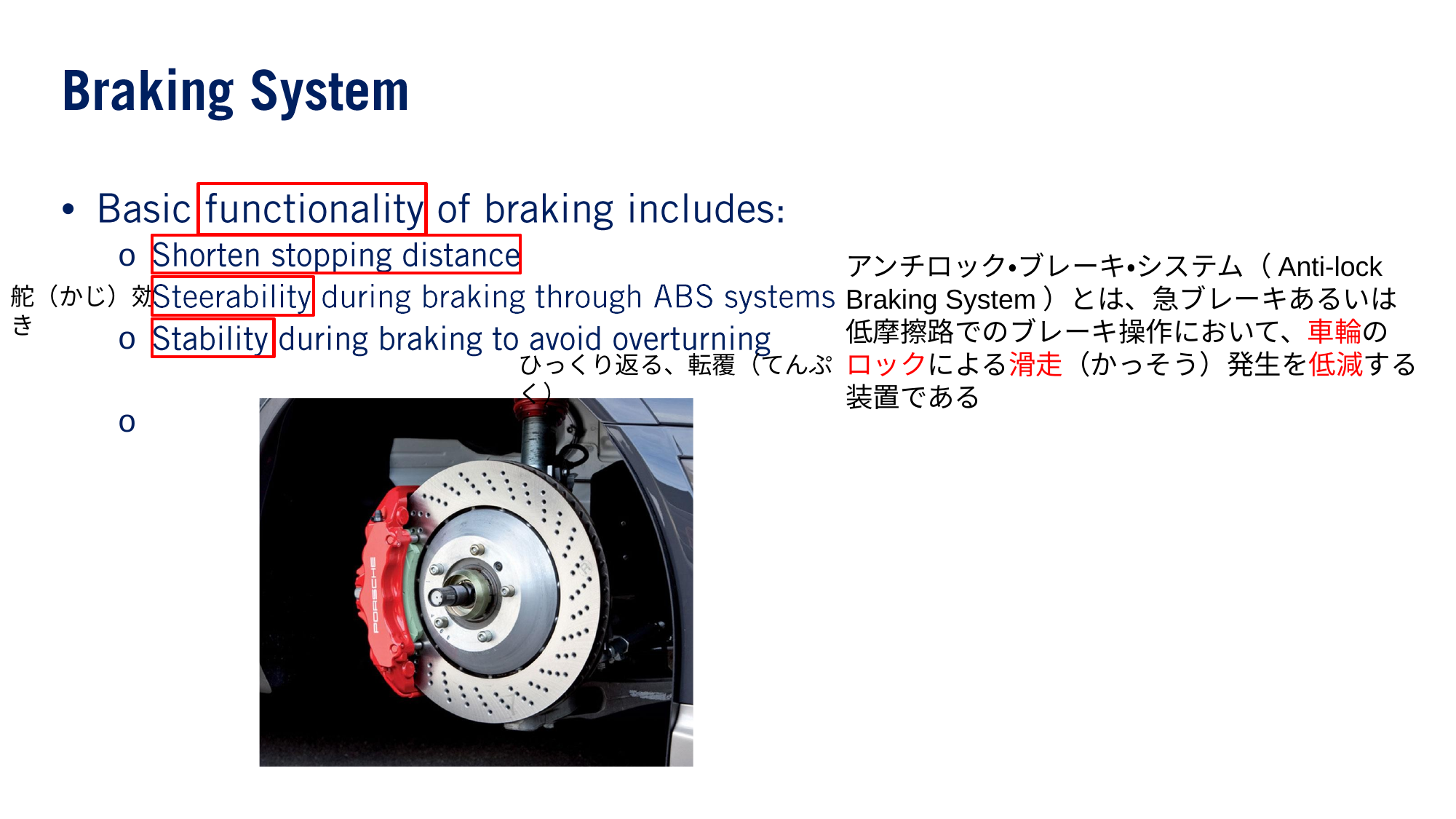

•
o  o  o

アンチロック・ブレーキ・システム（Anti-lock Braking System）とは、急ブレーキあるいは低摩擦路でのブレーキ操作において、車輪のロックによる滑走（かっそう）発生を低減する装置である
舵（かじ）効き

ひっくり返る、転覆（てんぷく）